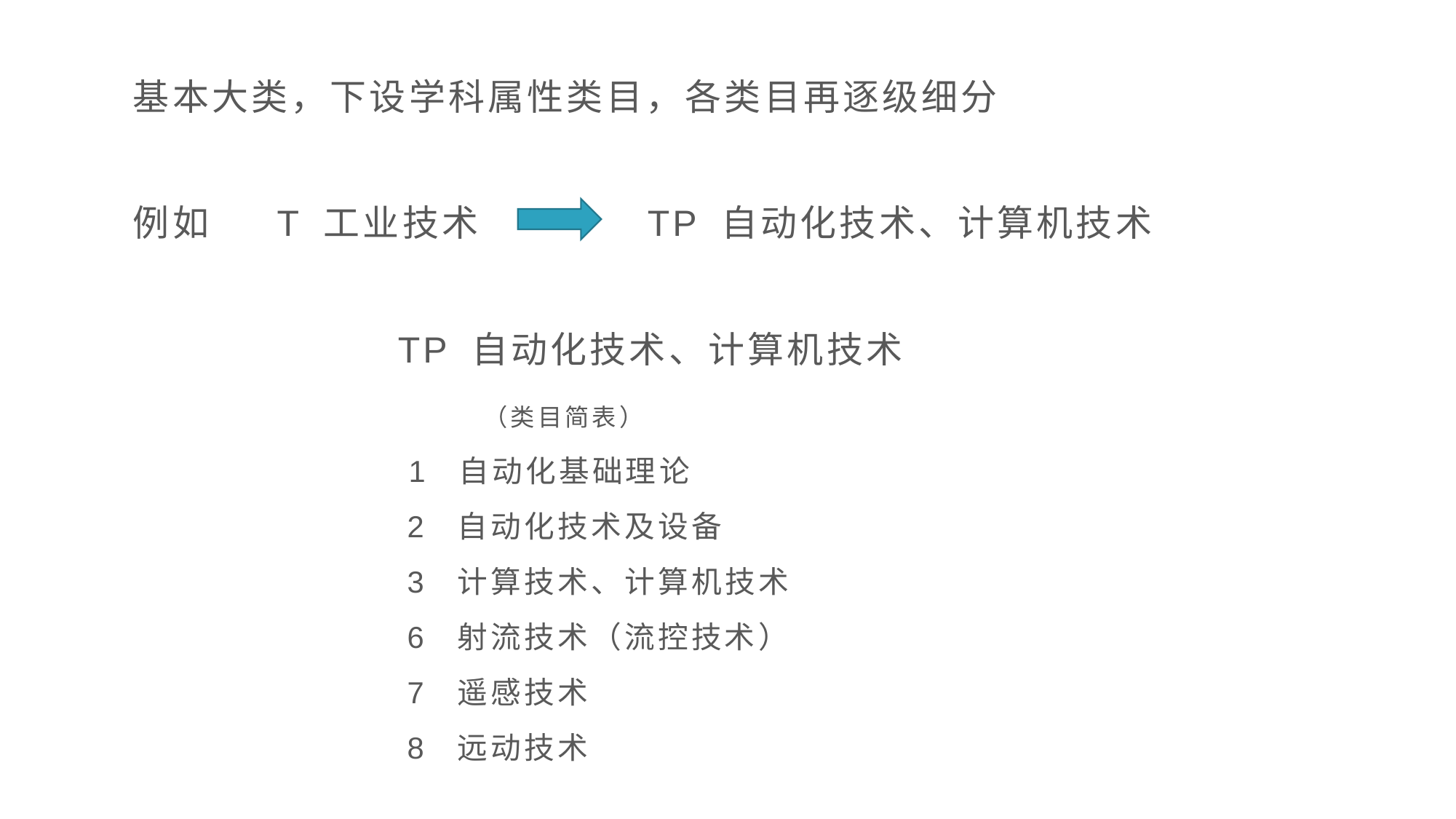

基本大类，下设学科属性类目，各类目再逐级细分

例如     T 工业技术              TP 自动化技术、计算机技术

                    TP 自动化技术、计算机技术
                                    （类目简表）
                            1  自动化基础理论
                        2  自动化技术及设备
                        3  计算技术、计算机技术
                        6  射流技术（流控技术）
                        7  遥感技术
                        8  远动技术